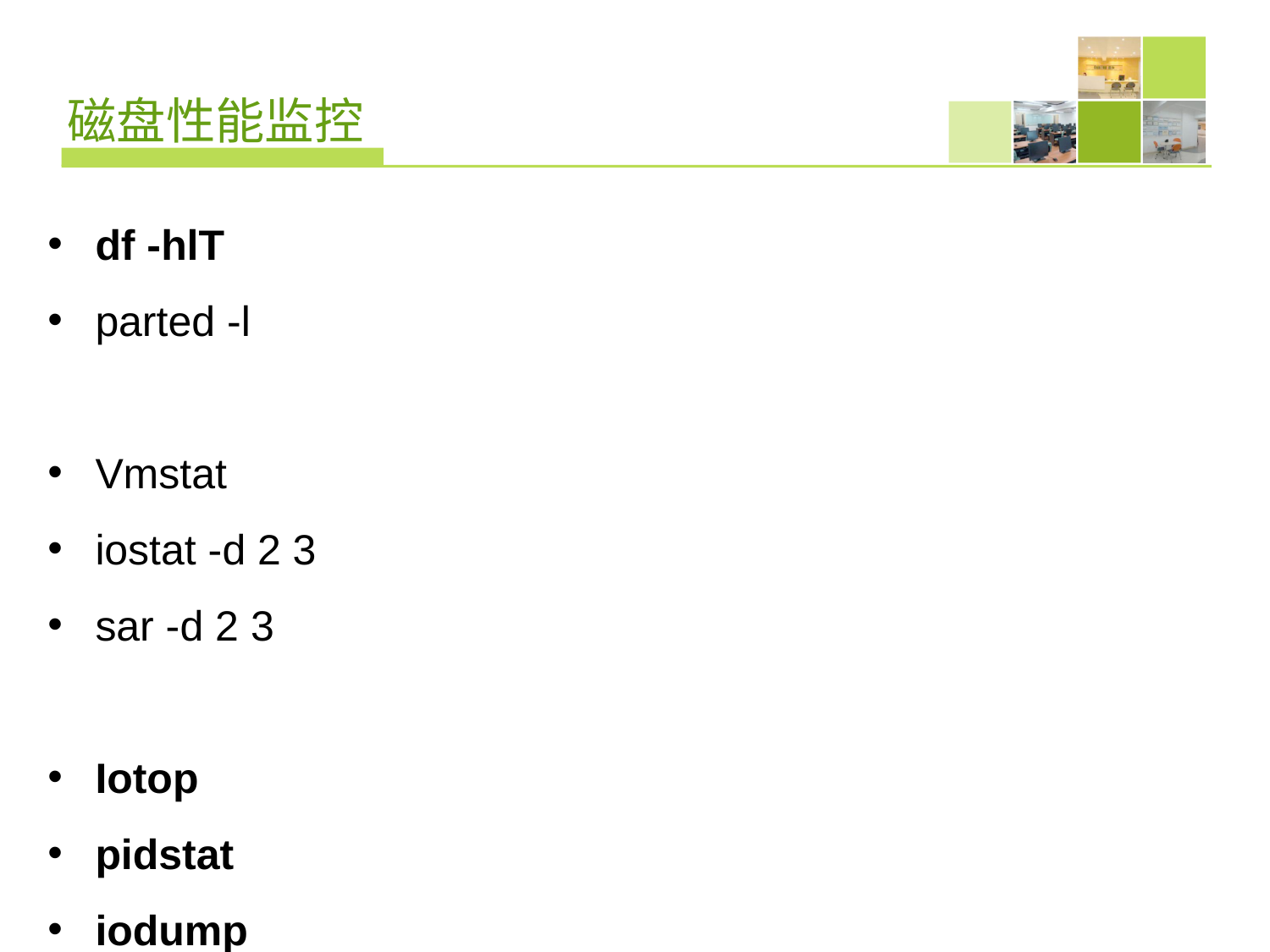

# 磁盘性能监控
df -hlT
parted -l

Vmstat
iostat -d 2 3
sar -d 2 3

Iotop
pidstat
iodump